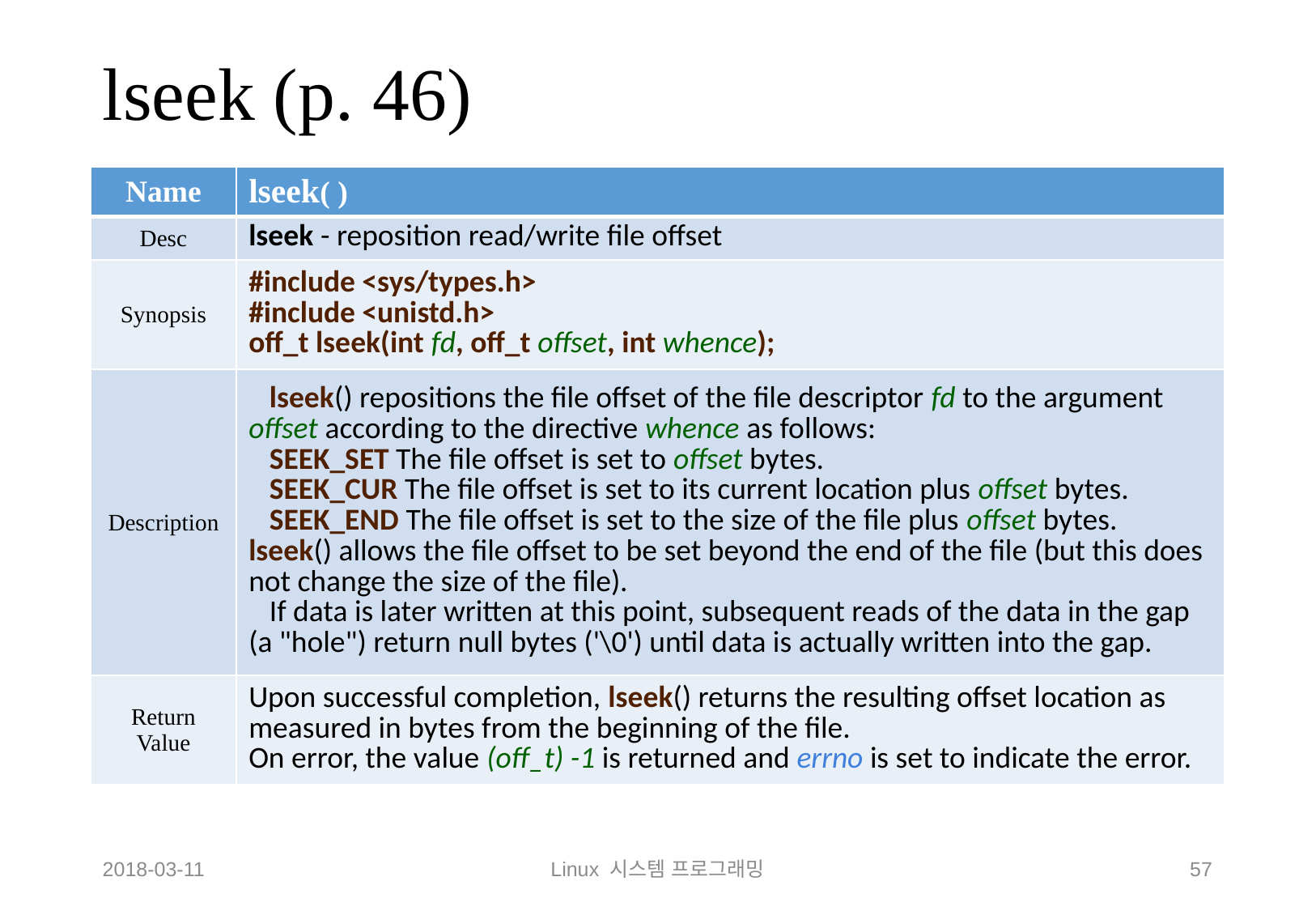

# lseek (p. 46)
| Name | lseek( ) |
| --- | --- |
| Desc | lseek - reposition read/write file offset |
| Synopsis | #include <sys/types.h> #include <unistd.h> off\_t lseek(int fd, off\_t offset, int whence); |
| Description | lseek() repositions the file offset of the file descriptor fd to the argument offset according to the directive whence as follows: SEEK\_SET The file offset is set to offset bytes. SEEK\_CUR The file offset is set to its current location plus offset bytes. SEEK\_END The file offset is set to the size of the file plus offset bytes. lseek() allows the file offset to be set beyond the end of the file (but this does not change the size of the file). If data is later written at this point, subsequent reads of the data in the gap (a "hole") return null bytes ('\0') until data is actually written into the gap. |
| Return Value | Upon successful completion, lseek() returns the resulting offset location as measured in bytes from the beginning of the file. On error, the value (off\_t) -1 is returned and errno is set to indicate the error. |
2018-03-11
Linux 시스템 프로그래밍
57